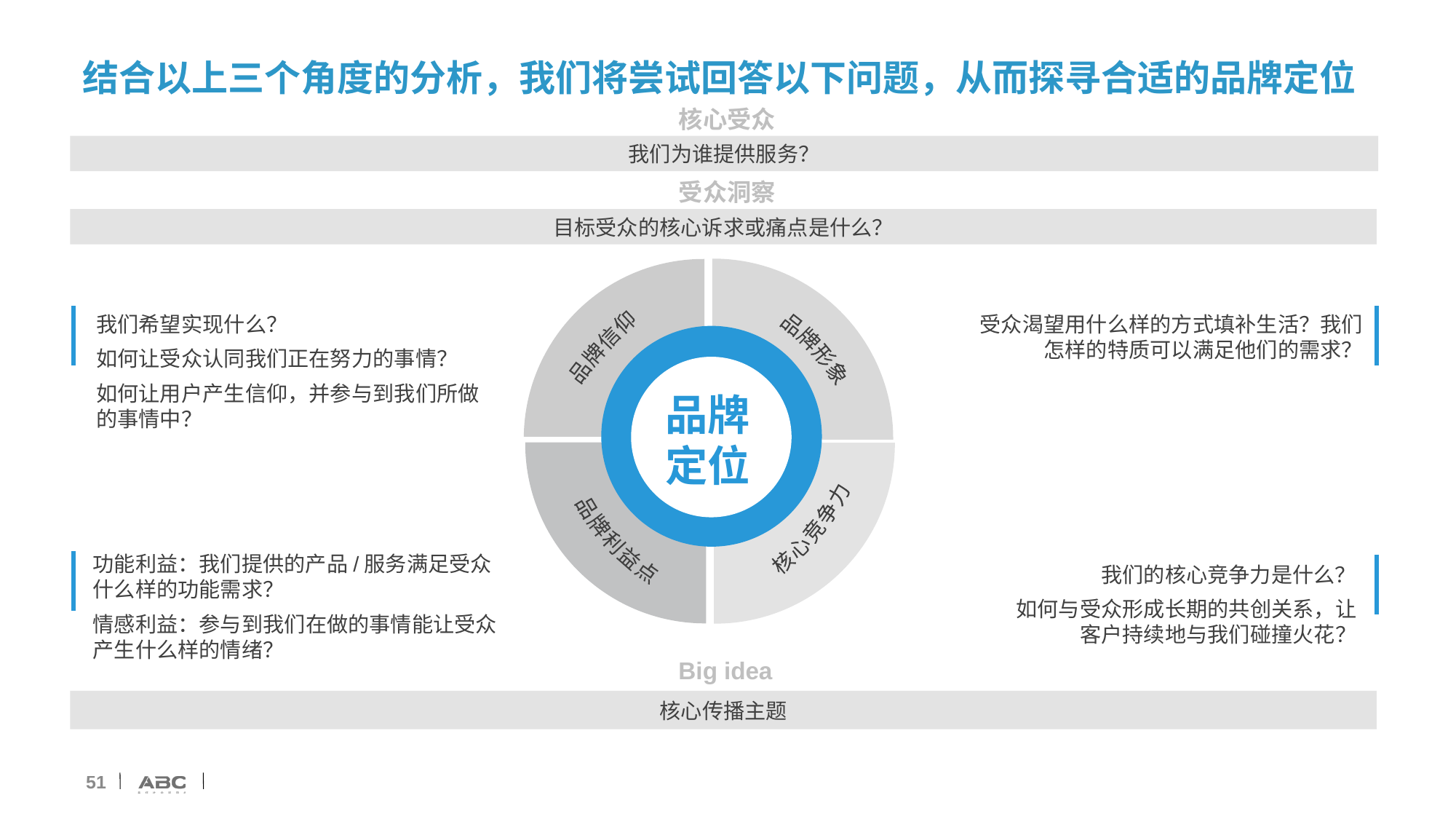

# 结合以上三个角度的分析，我们将尝试回答以下问题，从而探寻合适的品牌定位
核心受众
我们为谁提供服务？
受众洞察

目标受众的核心诉求或痛点是什么？

我们希望实现什么？
如何让受众认同我们正在努力的事情？
如何让用户产生信仰，并参与到我们所做的事情中？
受众渴望用什么样的方式填补生活？我们怎样的特质可以满足他们的需求？

品牌信仰
品牌形象

品牌定位
品牌利益点

核心竞争力
功能利益：我们提供的产品/服务满足受众什么样的功能需求？
情感利益：参与到我们在做的事情能让受众产生什么样的情绪？
我们的核心竞争力是什么？
如何与受众形成长期的共创关系，让客户持续地与我们碰撞火花？
Big idea
核心传播主题

51